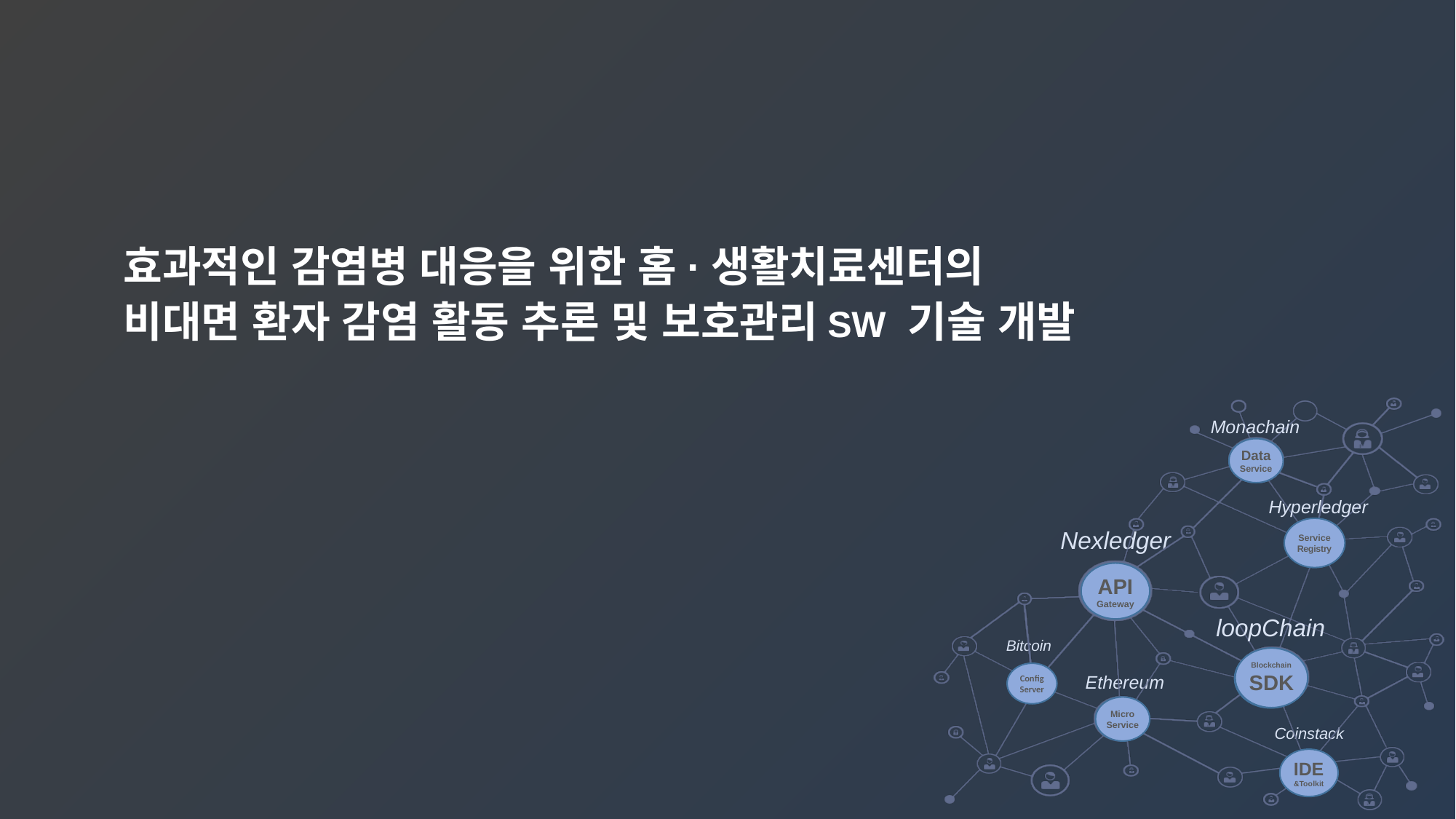

효과적인 감염병 대응을 위한 홈·생활치료센터의
비대면 환자 감염 활동 추론 및 보호관리SW 기술 개발